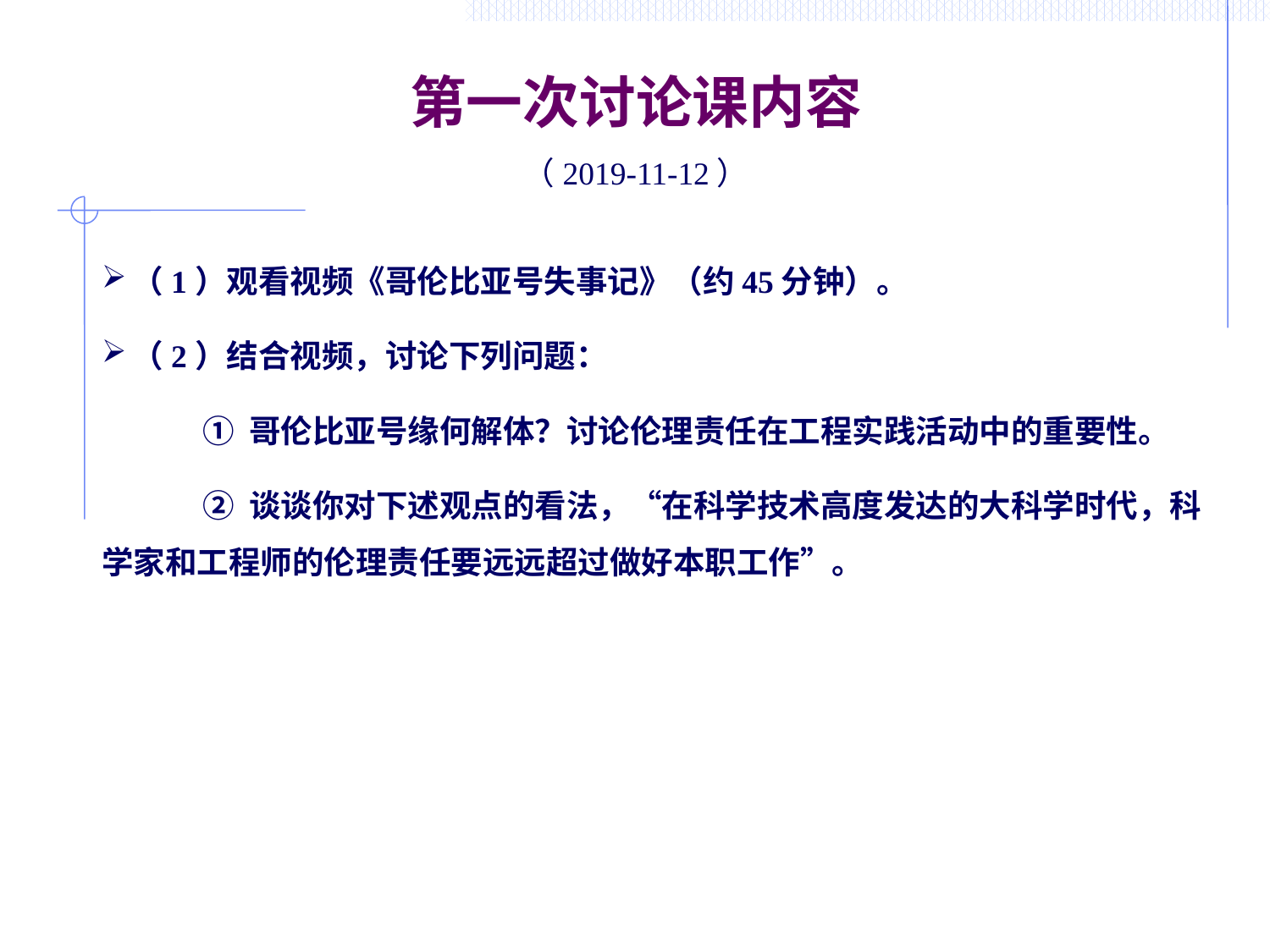

第一次讨论课内容
（2019-11-12）
（1）观看视频《哥伦比亚号失事记》（约45分钟）。
（2）结合视频，讨论下列问题：
              ① 哥伦比亚号缘何解体？讨论伦理责任在工程实践活动中的重要性。
              ② 谈谈你对下述观点的看法，“在科学技术高度发达的大科学时代，科学家和工程师的伦理责任要远远超过做好本职工作”。